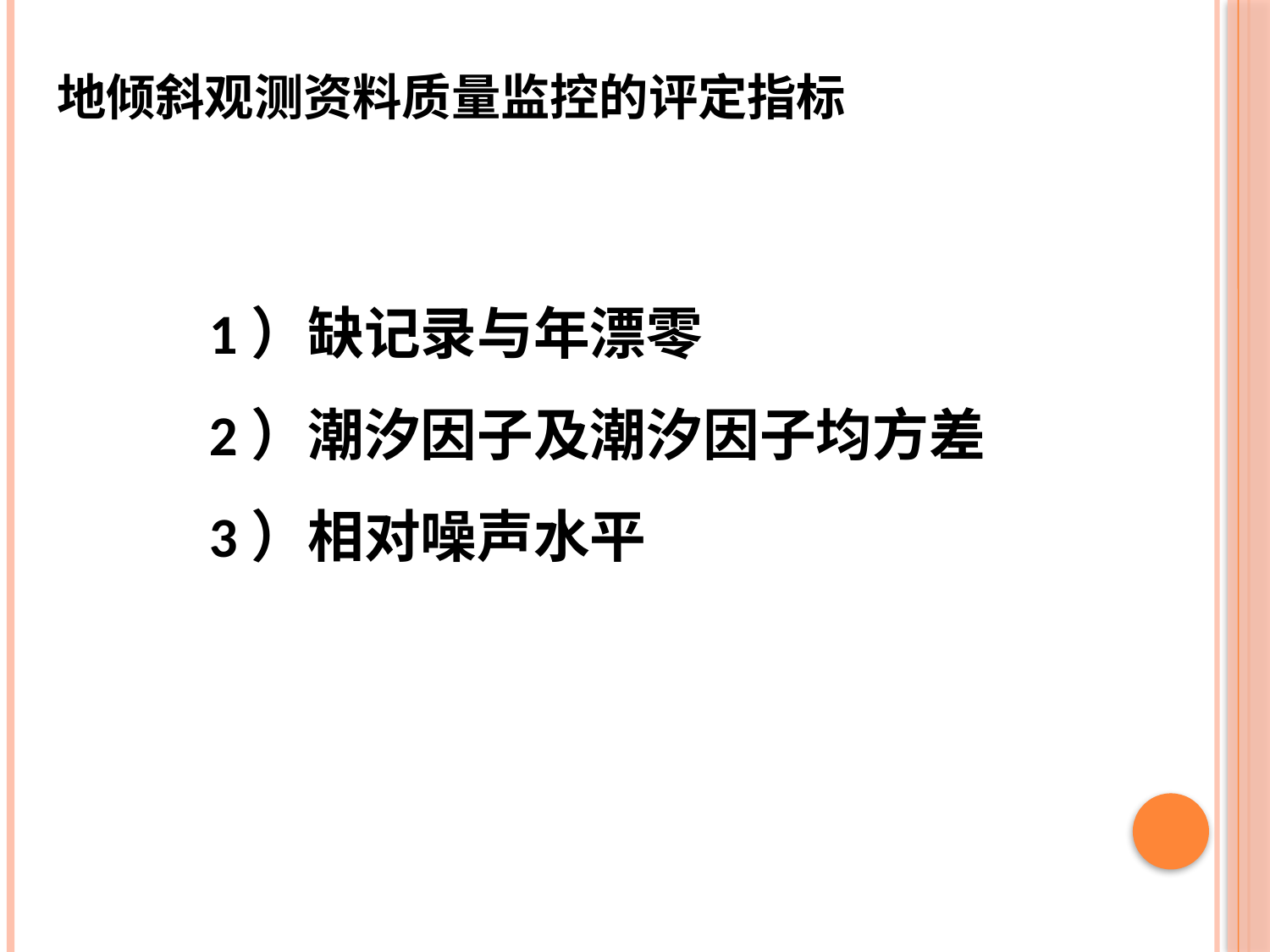

地倾斜观测资料质量监控的评定指标
1）缺记录与年漂零
2）潮汐因子及潮汐因子均方差
3）相对噪声水平